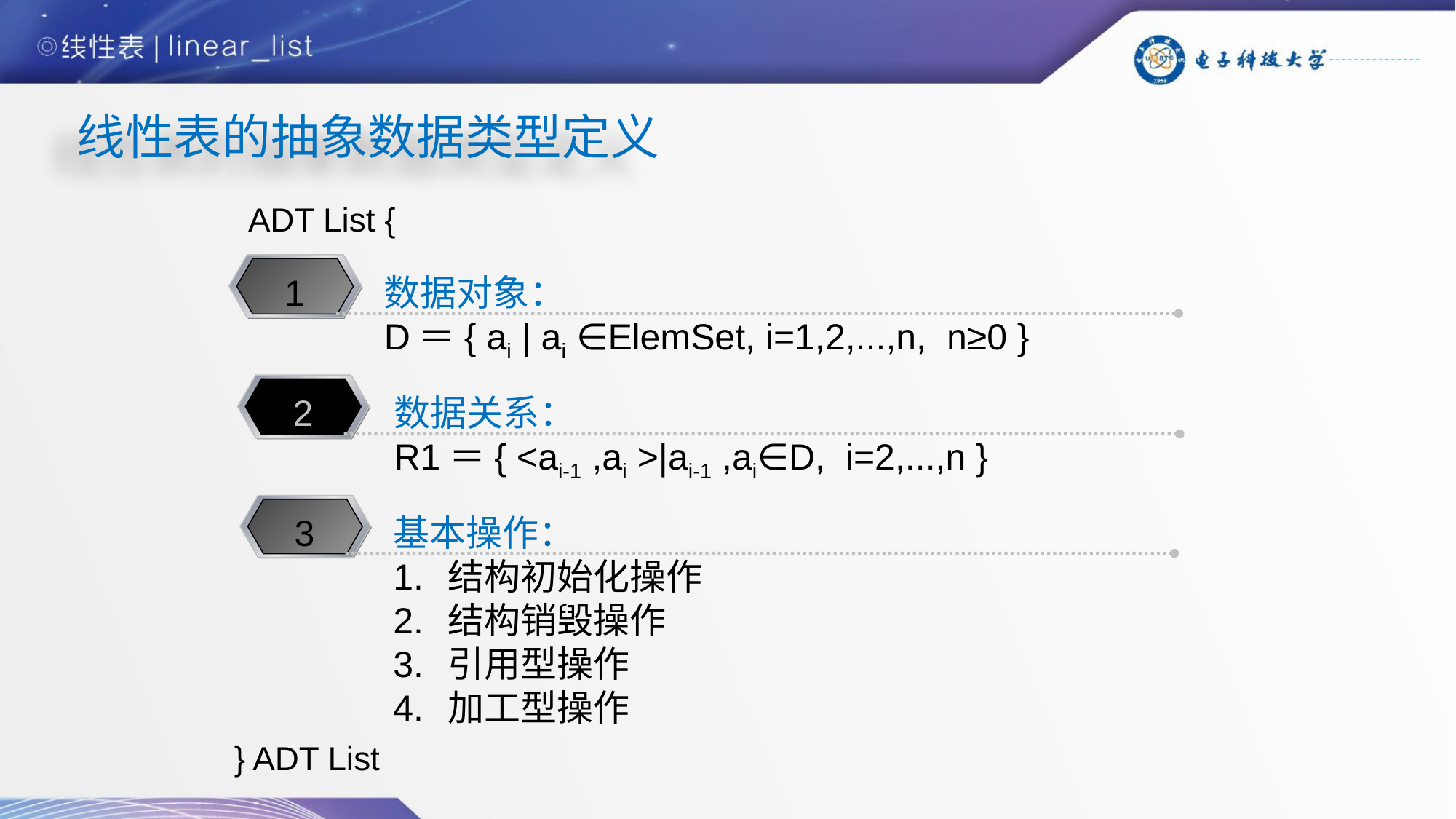

# 线性表的抽象数据类型定义
ADT List {

1
数据对象：
D＝{ ai | ai ∈ElemSet, i=1,2,...,n,  n≥0 }

数据关系：
R1＝{ <ai-1 ,ai >|ai-1 ,ai∈D,  i=2,...,n }
2

基本操作：
结构初始化操作
结构销毁操作
引用型操作
加工型操作
3

} ADT List